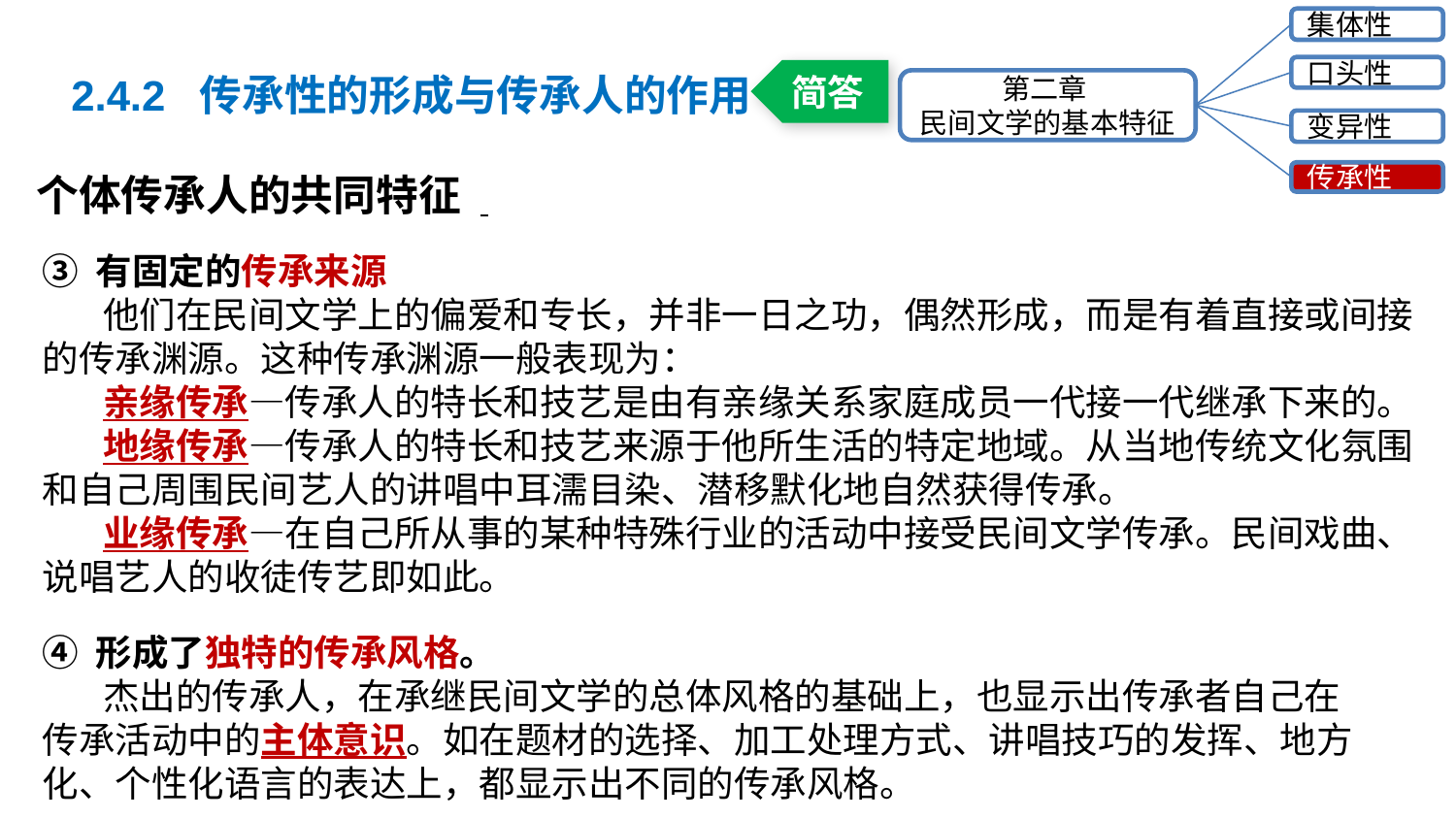

集体性
口头性
第二章
民间文学的基本特征
变异性
传承性
2.4.2  传承性的形成与传承人的作用
简答
个体传承人的共同特征
③ 有固定的传承来源
他们在民间文学上的偏爱和专长，并非一日之功，偶然形成，而是有着直接或间接的传承渊源。这种传承渊源一般表现为：
亲缘传承—传承人的特长和技艺是由有亲缘关系家庭成员一代接一代继承下来的。
地缘传承—传承人的特长和技艺来源于他所生活的特定地域。从当地传统文化氛围和自己周围民间艺人的讲唱中耳濡目染、潜移默化地自然获得传承。
业缘传承—在自己所从事的某种特殊行业的活动中接受民间文学传承。民间戏曲、说唱艺人的收徒传艺即如此。
④ 形成了独特的传承风格。
杰出的传承人，在承继民间文学的总体风格的基础上，也显示出传承者自己在传承活动中的主体意识。如在题材的选择、加工处理方式、讲唱技巧的发挥、地方化、个性化语言的表达上，都显示出不同的传承风格。